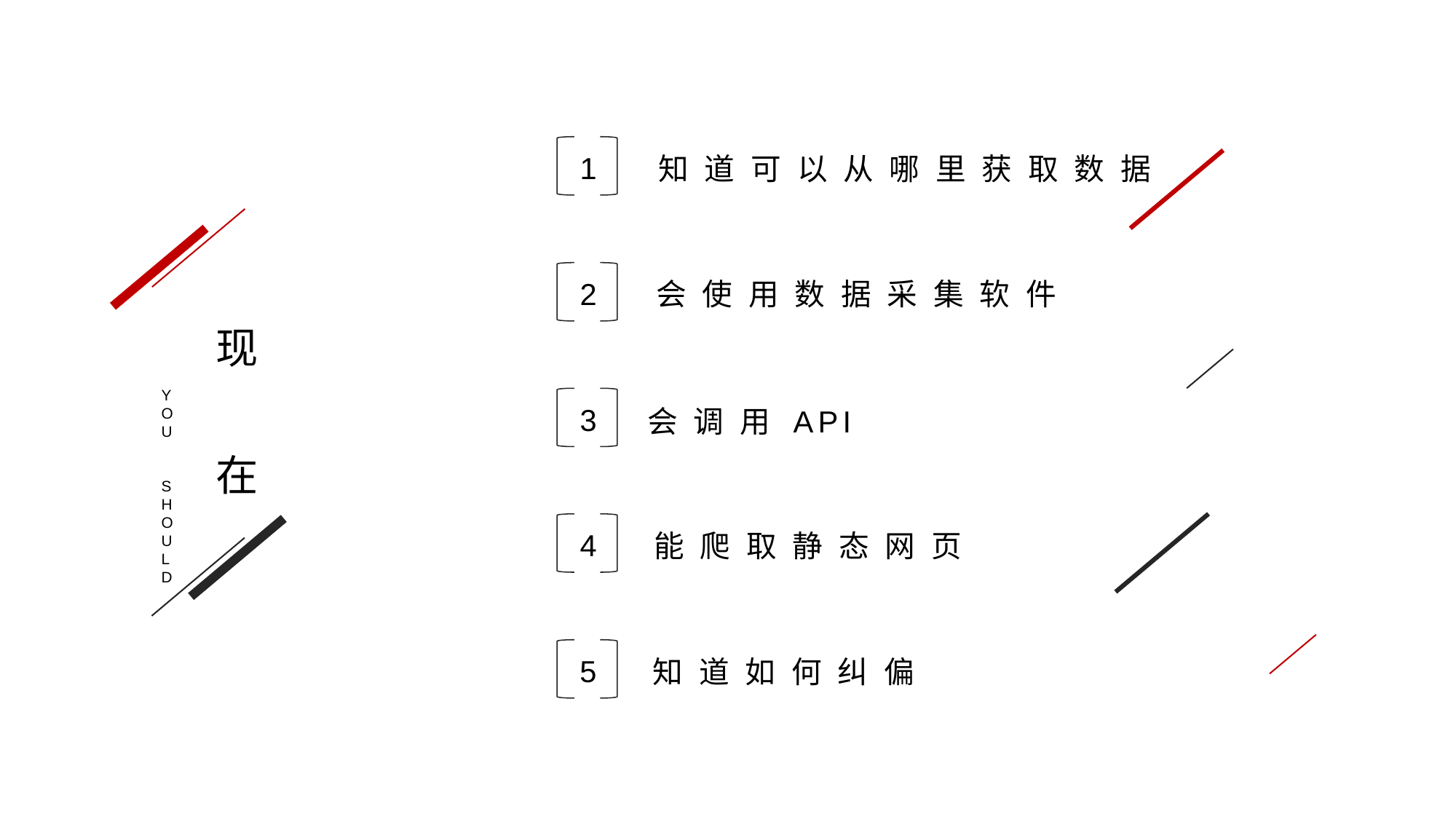

1
知 道 可 以 从 哪 里 获 取 数 据
现
在

2
会 使 用 数 据 采 集 软 件
YOU

SHOULD

3
会 调 用 API

4
能 爬 取 静 态 网 页

5
知 道 如 何 纠 偏